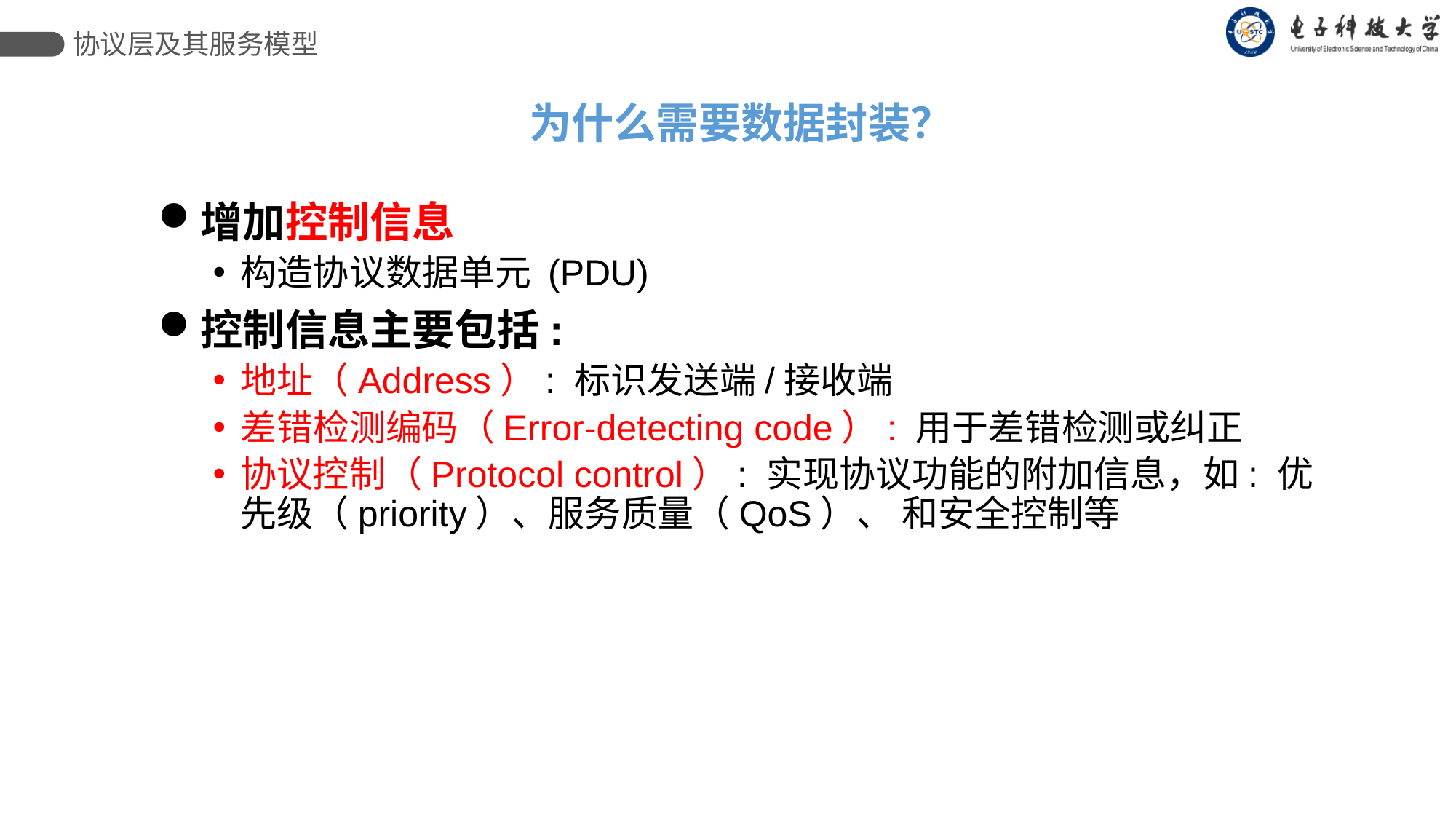

协议层及其服务模型

                           为什么需要数据封装？
增加控制信息
构造协议数据单元 (PDU)
控制信息主要包括:
地址（Address）: 标识发送端/接收端
差错检测编码（Error-detecting code）: 用于差错检测或纠正
协议控制（Protocol control）: 实现协议功能的附加信息，如: 优先级（priority）、服务质量（QoS）、 和安全控制等